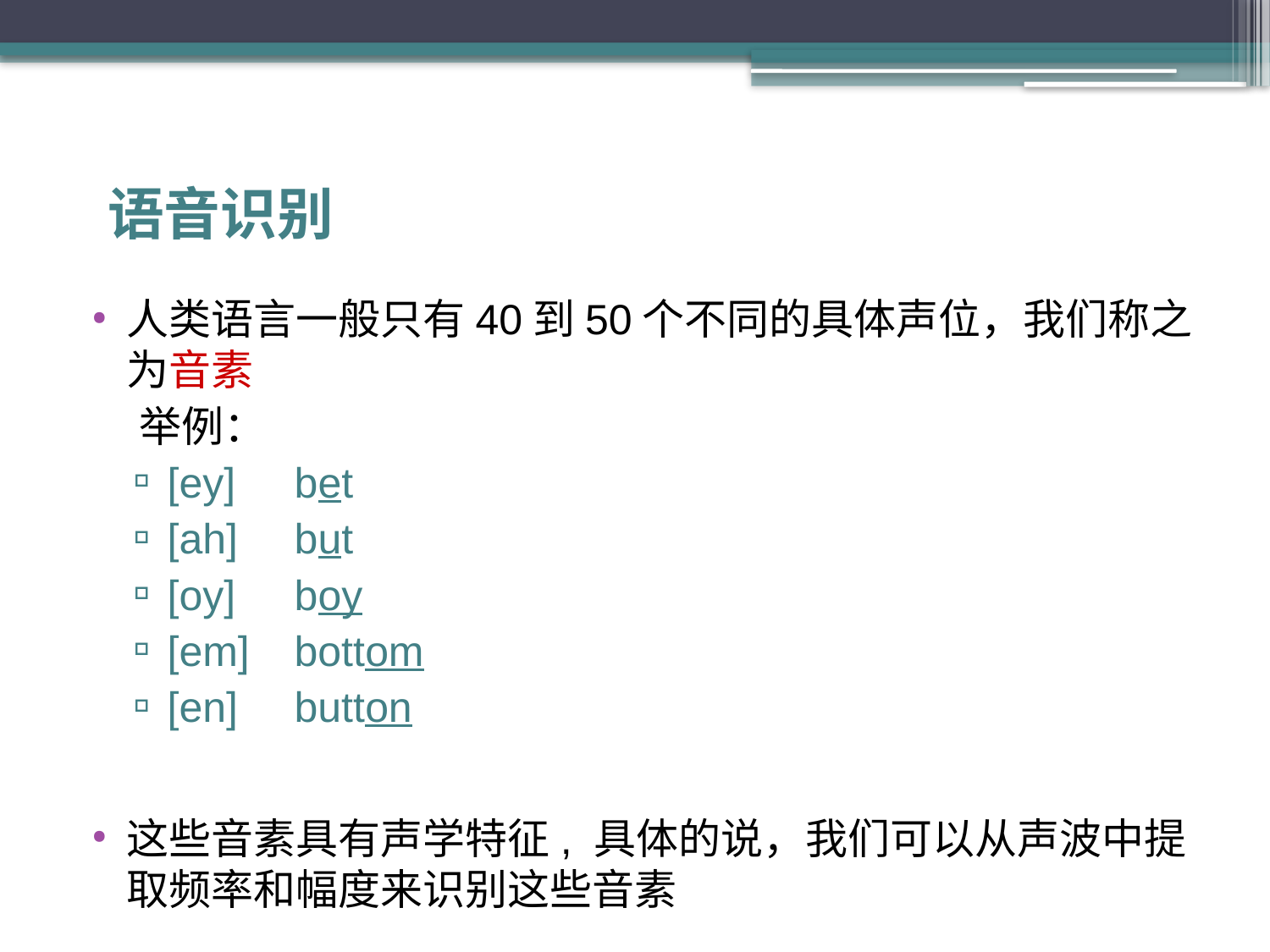

# 语音识别
人类语言一般只有40到50个不同的具体声位，我们称之为音素
    举例：
[ey]	bet
[ah]	but
[oy]	boy
[em]	bottom
[en]	button

这些音素具有声学特征, 具体的说，我们可以从声波中提取频率和幅度来识别这些音素